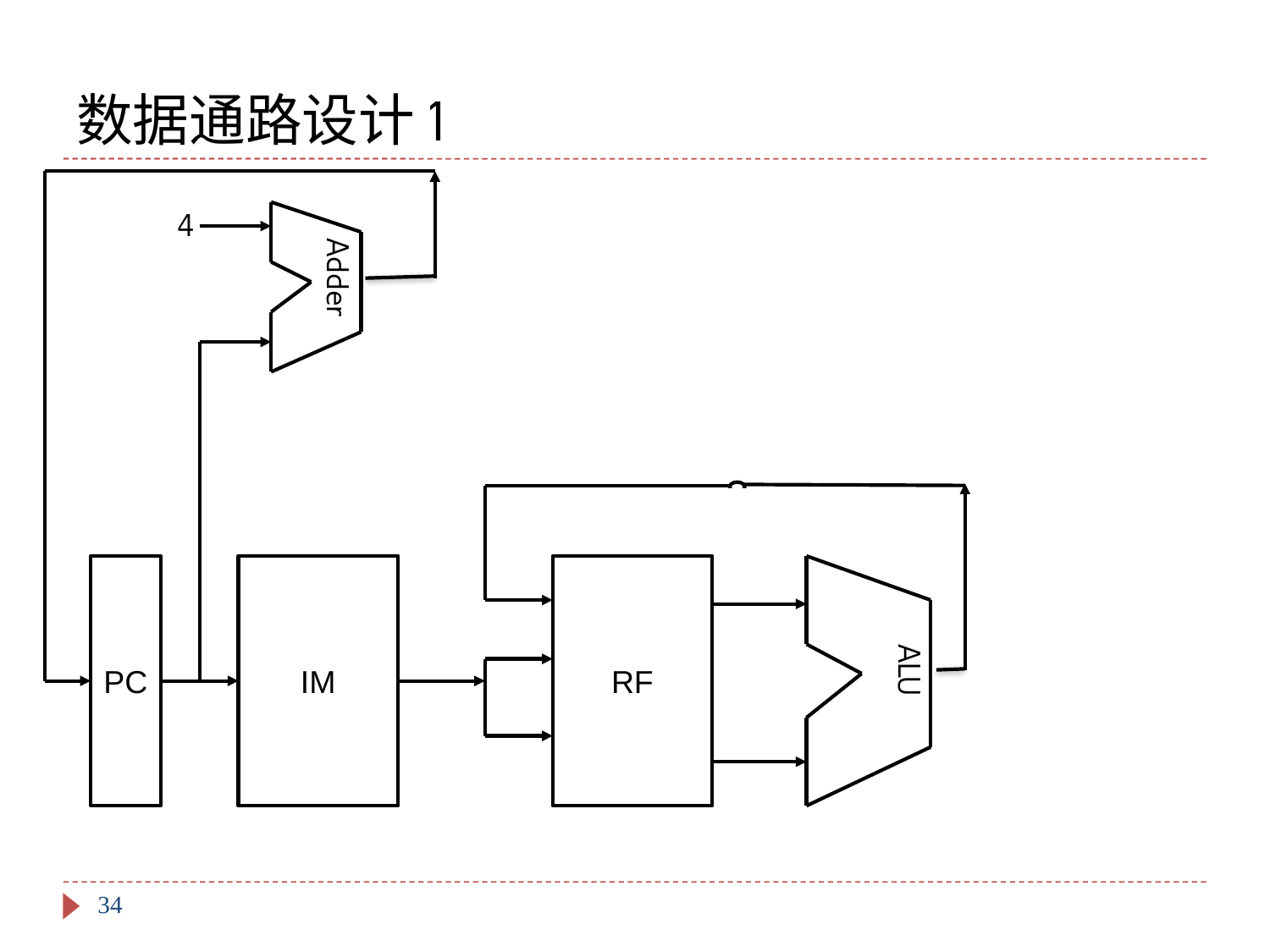

# 数据通路设计1
4
Adder

PC
IM
RF
ALU
34